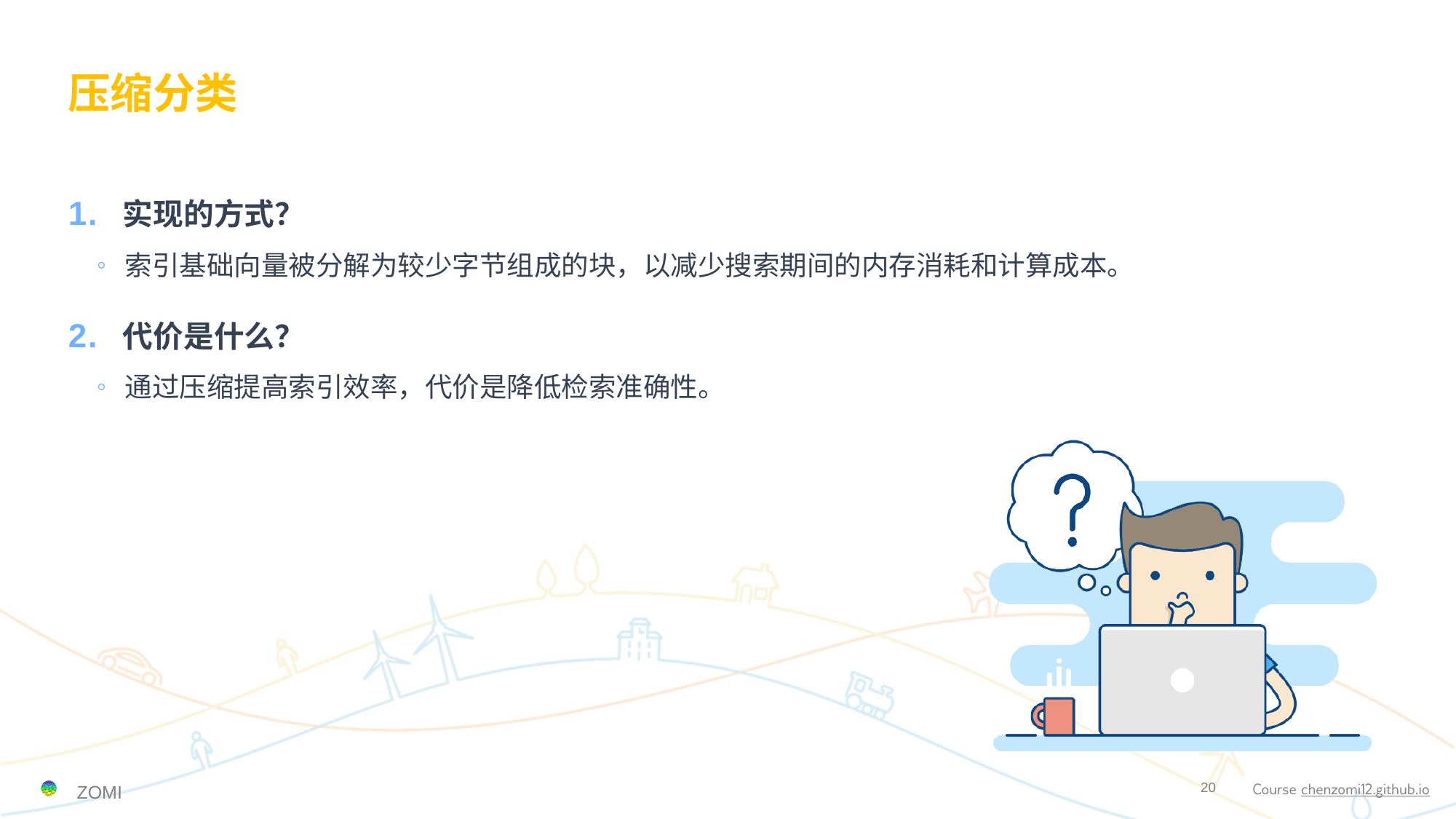

# 压缩分类
实现的方式？
索引基础向量被分解为较少字节组成的块，以减少搜索期间的内存消耗和计算成本。
代价是什么？
通过压缩提高索引效率，代价是降低检索准确性。